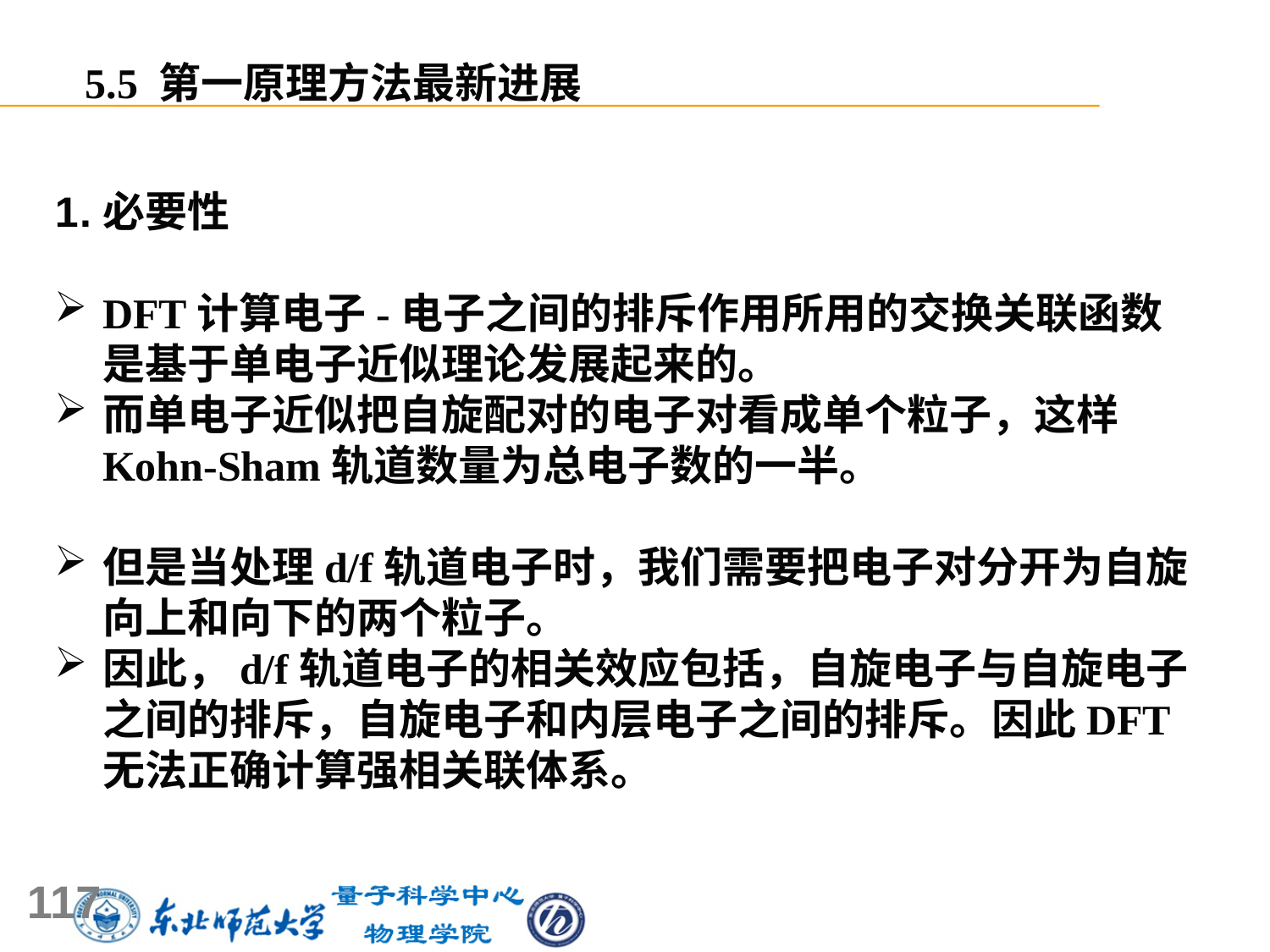

5.5 第一原理方法最新进展

必要性

DFT计算电子-电子之间的排斥作用所用的交换关联函数是基于单电子近似理论发展起来的。
而单电子近似把自旋配对的电子对看成单个粒子，这样Kohn-Sham轨道数量为总电子数的一半。

但是当处理d/f轨道电子时，我们需要把电子对分开为自旋向上和向下的两个粒子。
因此，d/f轨道电子的相关效应包括，自旋电子与自旋电子之间的排斥，自旋电子和内层电子之间的排斥。因此DFT无法正确计算强相关联体系。
117